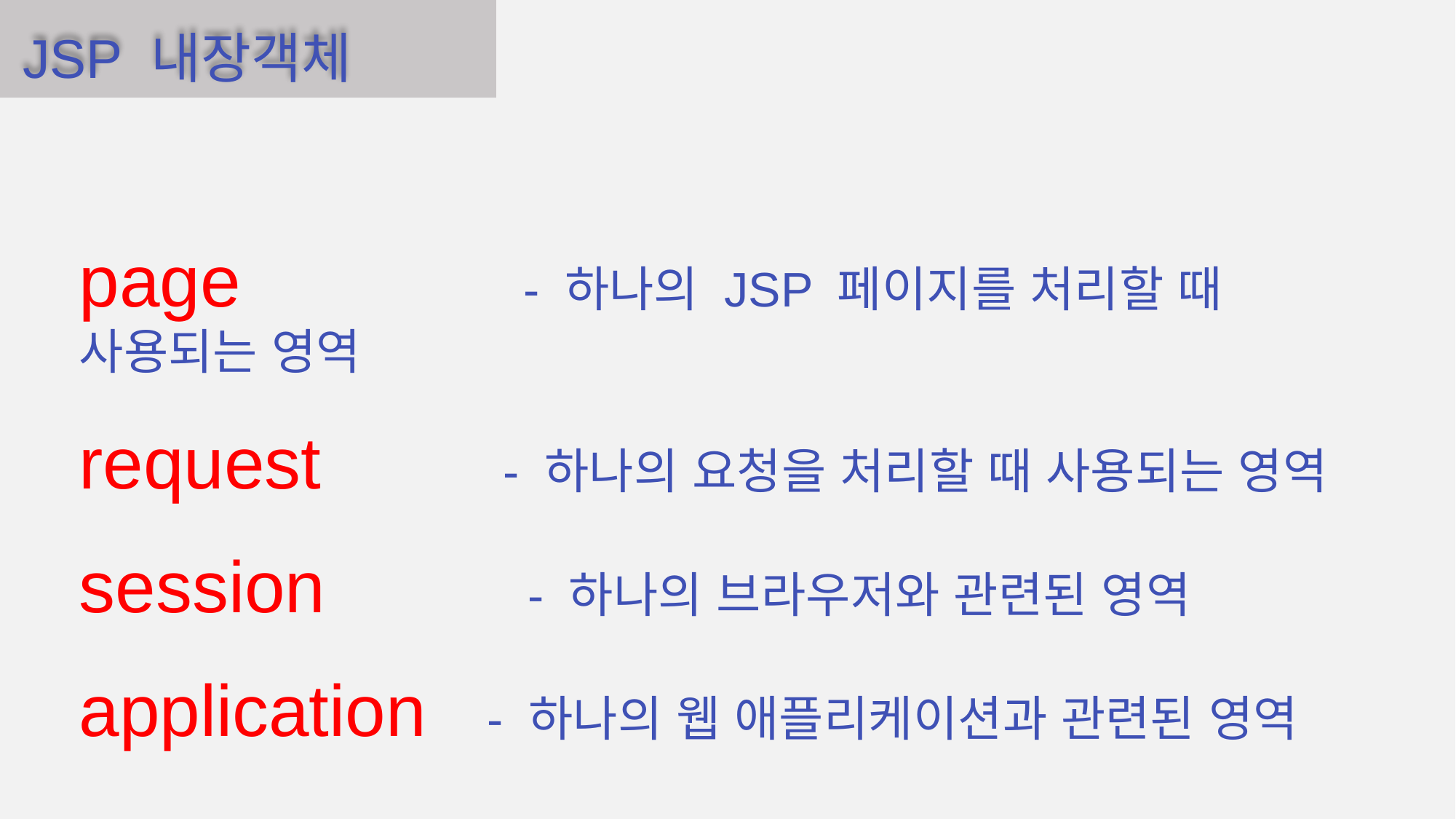

JSP 내장객체
page              - 하나의 JSP 페이지를 처리할 때 사용되는 영역

request         - 하나의 요청을 처리할 때 사용되는 영역

session          - 하나의 브라우저와 관련된 영역

application   - 하나의 웹 애플리케이션과 관련된 영역